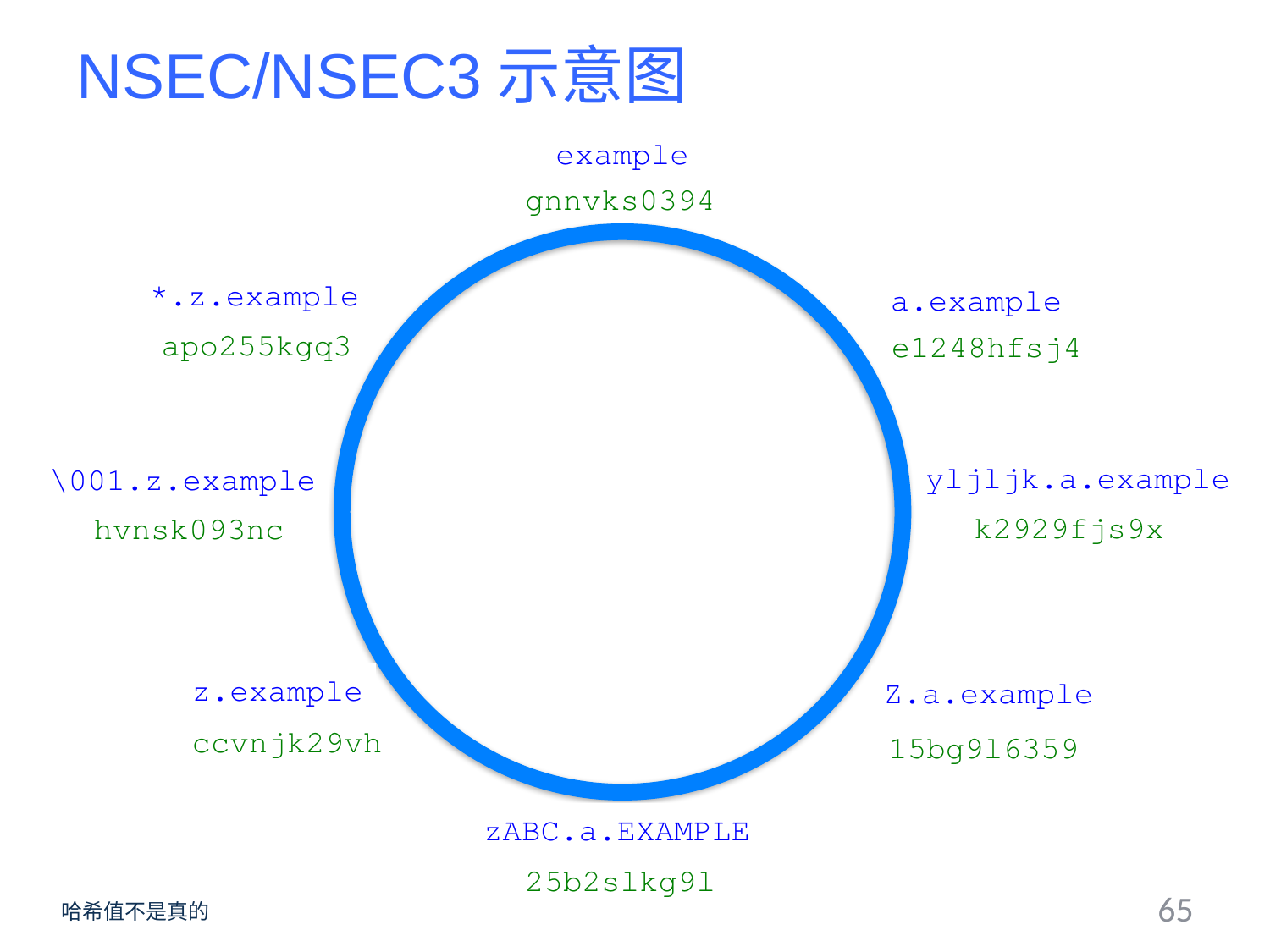

# NSEC/NSEC3示意图
example
gnnvks0394

*.z.example
apo255kgq3
a.example
e1248hfsj4
yljljk.a.example
k2929fjs9x
\001.z.example
hvnsk093nc
z.example
ccvnjk29vh
Z.a.example
15bg9l6359
zABC.a.EXAMPLE
25b2slkg9l
65
哈希值不是真的